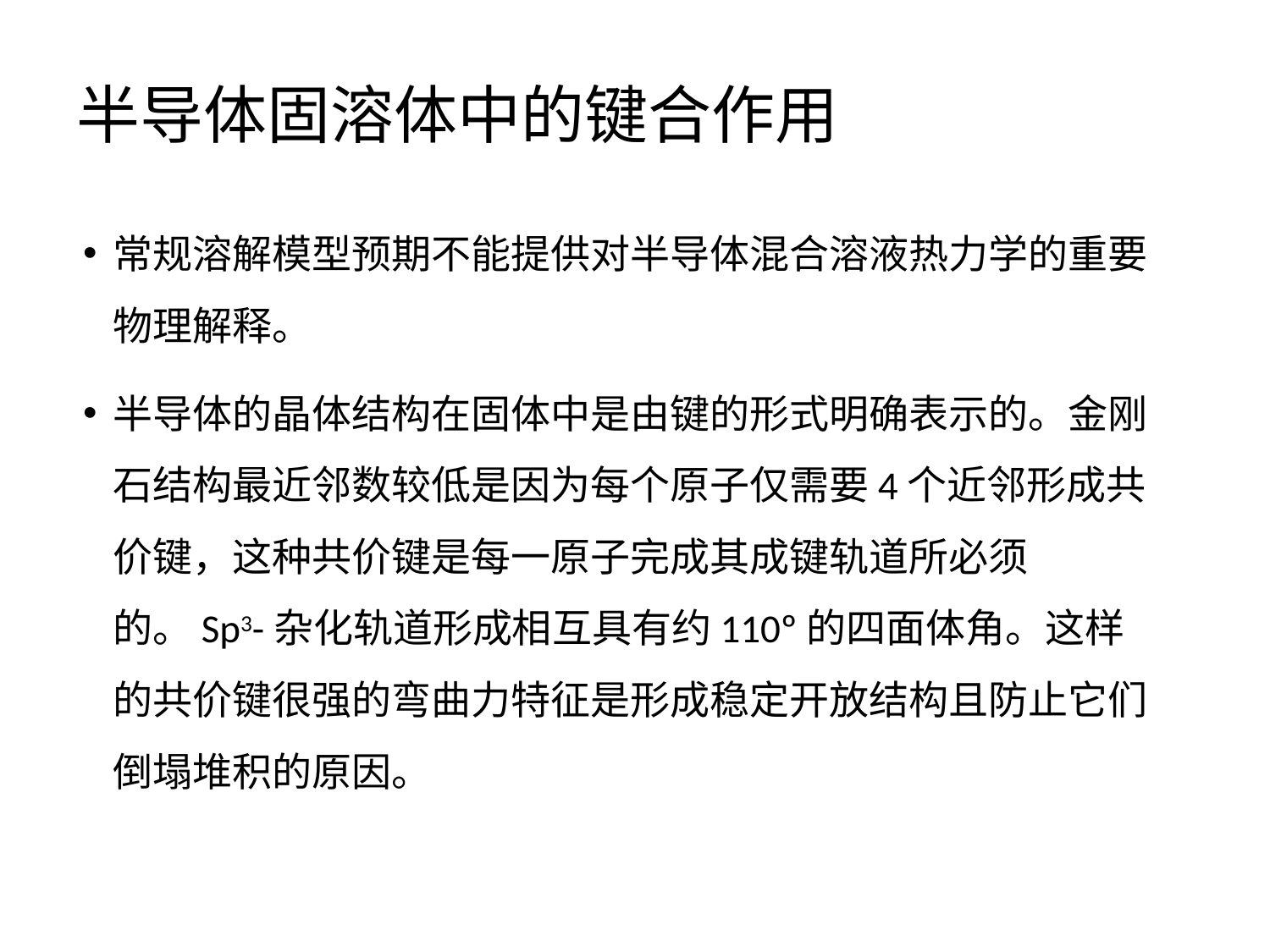

# 半导体固溶体中的键合作用
常规溶解模型预期不能提供对半导体混合溶液热力学的重要物理解释。
半导体的晶体结构在固体中是由键的形式明确表示的。金刚石结构最近邻数较低是因为每个原子仅需要4个近邻形成共价键，这种共价键是每一原子完成其成键轨道所必须的。Sp3-杂化轨道形成相互具有约110º的四面体角。这样的共价键很强的弯曲力特征是形成稳定开放结构且防止它们倒塌堆积的原因。
51